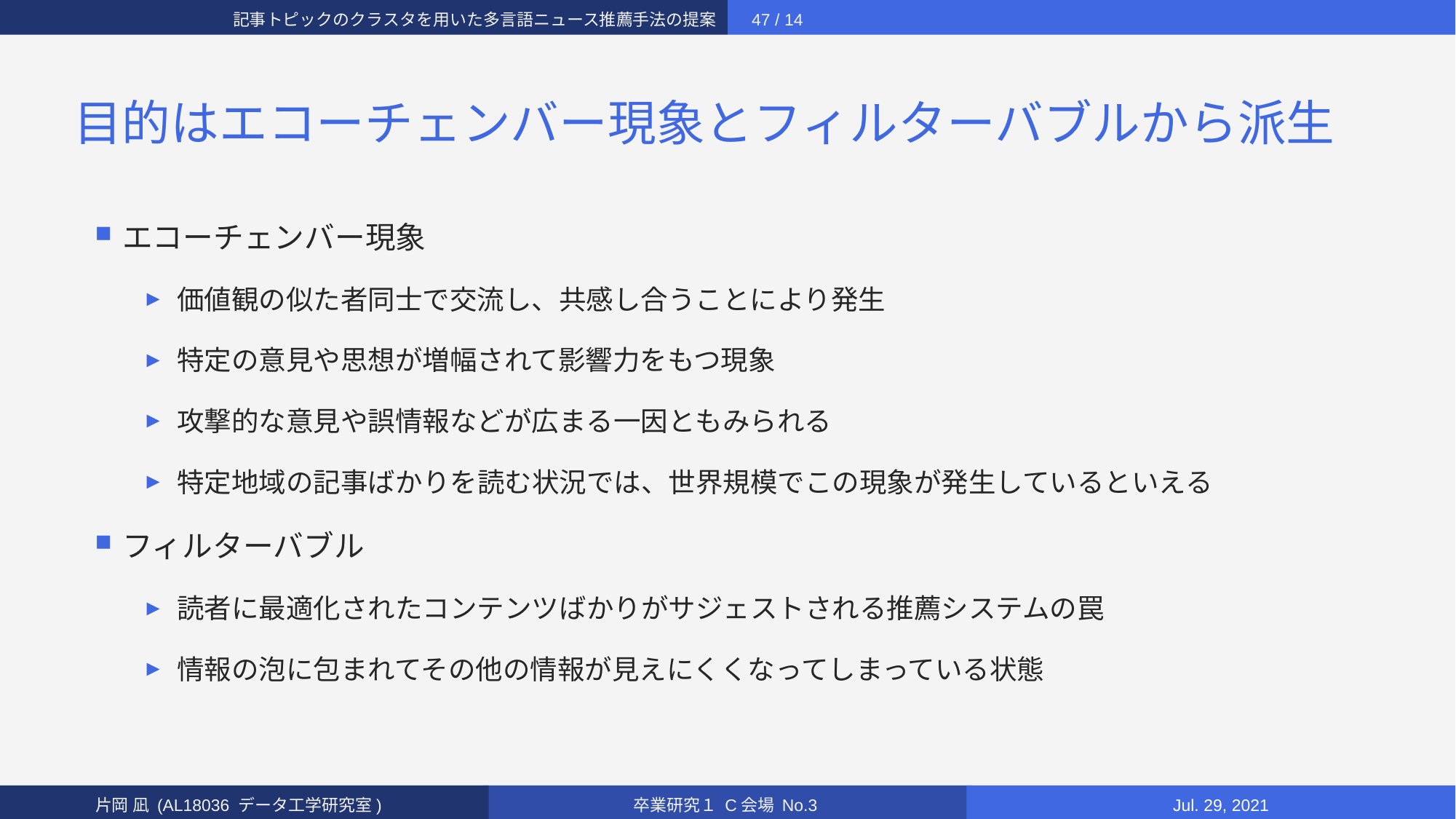

# 目的はエコーチェンバー現象とフィルターバブルから派生
エコーチェンバー現象
価値観の似た者同士で交流し、共感し合うことにより発生
特定の意見や思想が増幅されて影響力をもつ現象
攻撃的な意見や誤情報などが広まる一因ともみられる
特定地域の記事ばかりを読む状況では、世界規模でこの現象が発生しているといえる
フィルターバブル
読者に最適化されたコンテンツばかりがサジェストされる推薦システムの罠
情報の泡に包まれてその他の情報が見えにくくなってしまっている状態